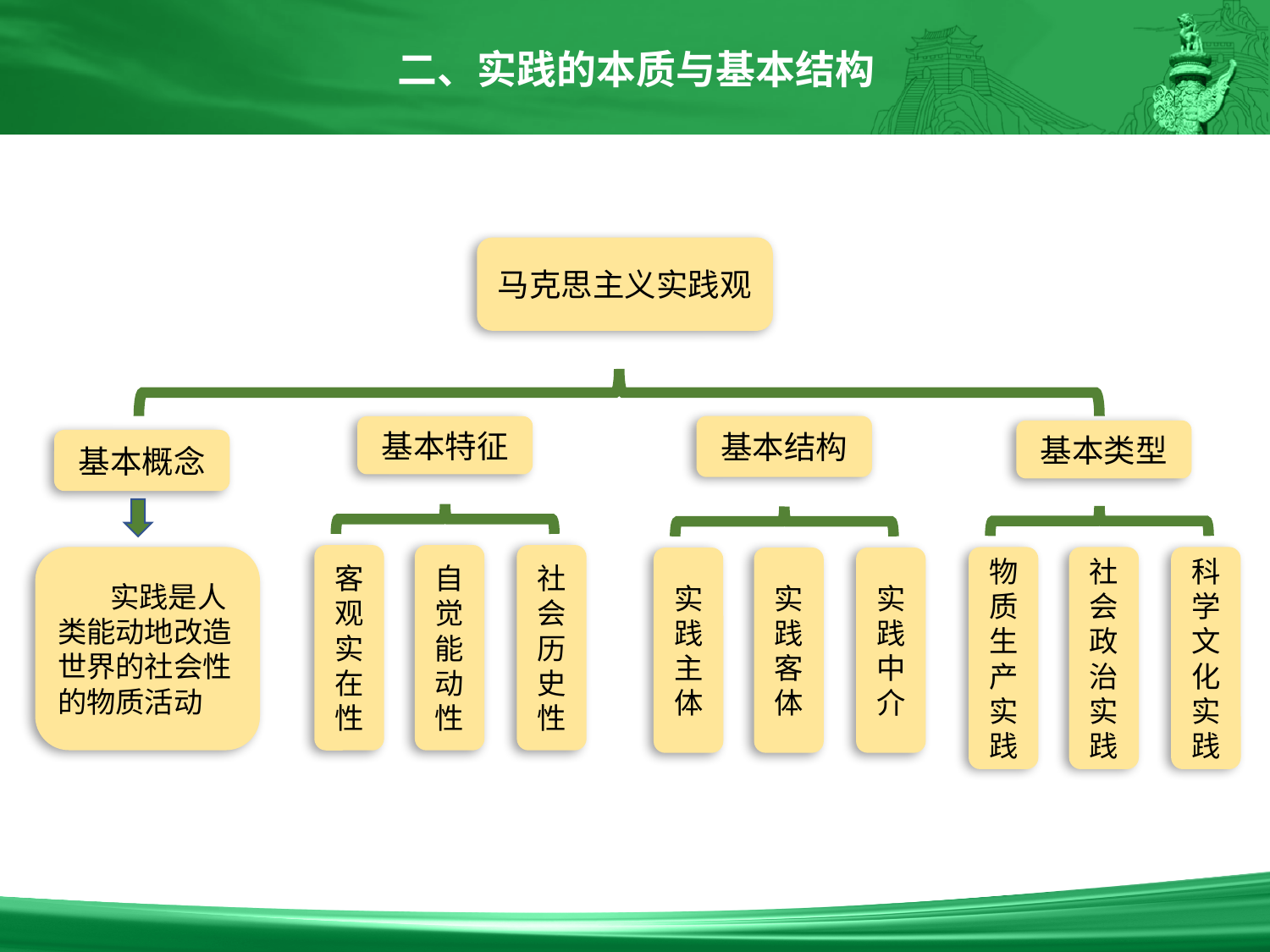

二、实践的本质与基本结构
马克思主义实践观

基本结构
基本特征
基本类型
基本概念

自觉能动性
社会历史性
客观实在性
       实践是人类能动地改造世界的社会性的物质活动
社会政治实践
科学文化实践
物质生产实践
实践客体
实践中介
实践主体